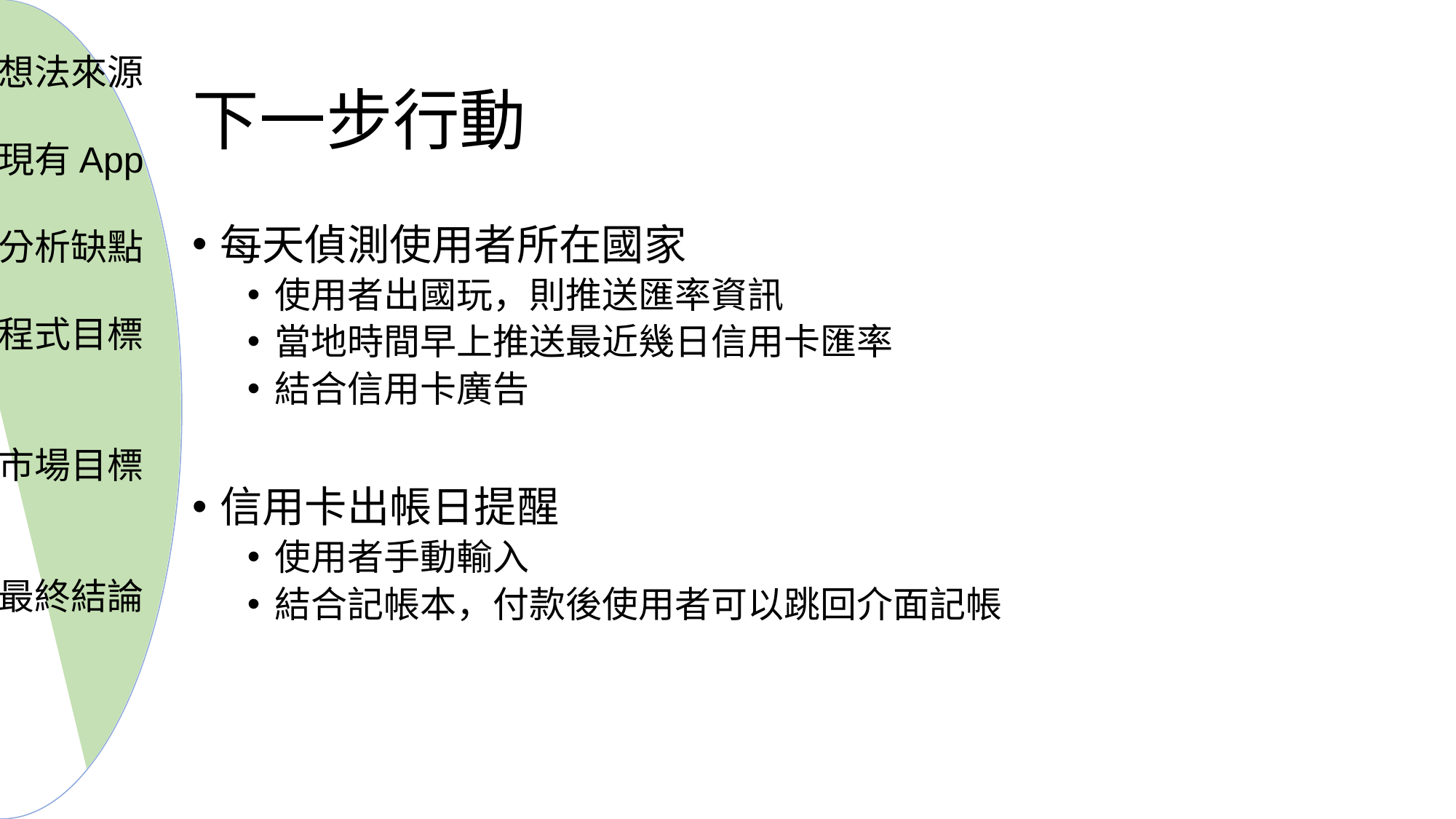

想法來源

現有App

分析缺點

程式目標

市場目標

最終結論
# 下一步行動
每天偵測使用者所在國家
使用者出國玩，則推送匯率資訊
當地時間早上推送最近幾日信用卡匯率
結合信用卡廣告

信用卡出帳日提醒
使用者手動輸入
結合記帳本，付款後使用者可以跳回介面記帳